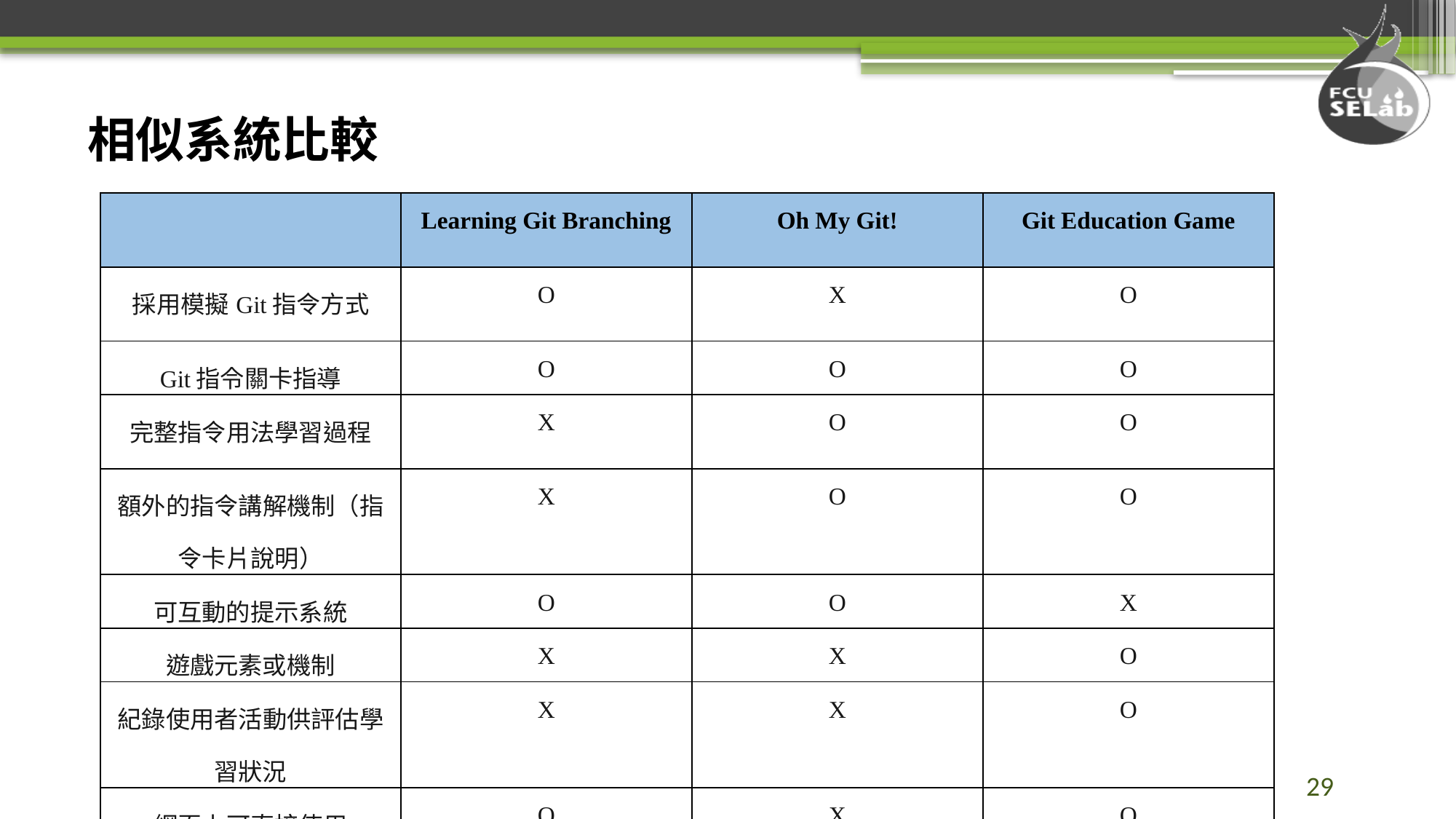

# 相似系統比較
|  | Learning Git Branching | Oh My Git! | Git Education Game |
| --- | --- | --- | --- |
| 採用模擬Git指令方式 | O | X | O |
| Git指令關卡指導 | O | O | O |
| 完整指令用法學習過程 | X | O | O |
| 額外的指令講解機制（指令卡片說明） | X | O | O |
| 可互動的提示系統 | O | O | X |
| 遊戲元素或機制 | X | X | O |
| 紀錄使用者活動供評估學習狀況 | X | X | O |
| 網頁上可直接使用 | O | X | O |

29